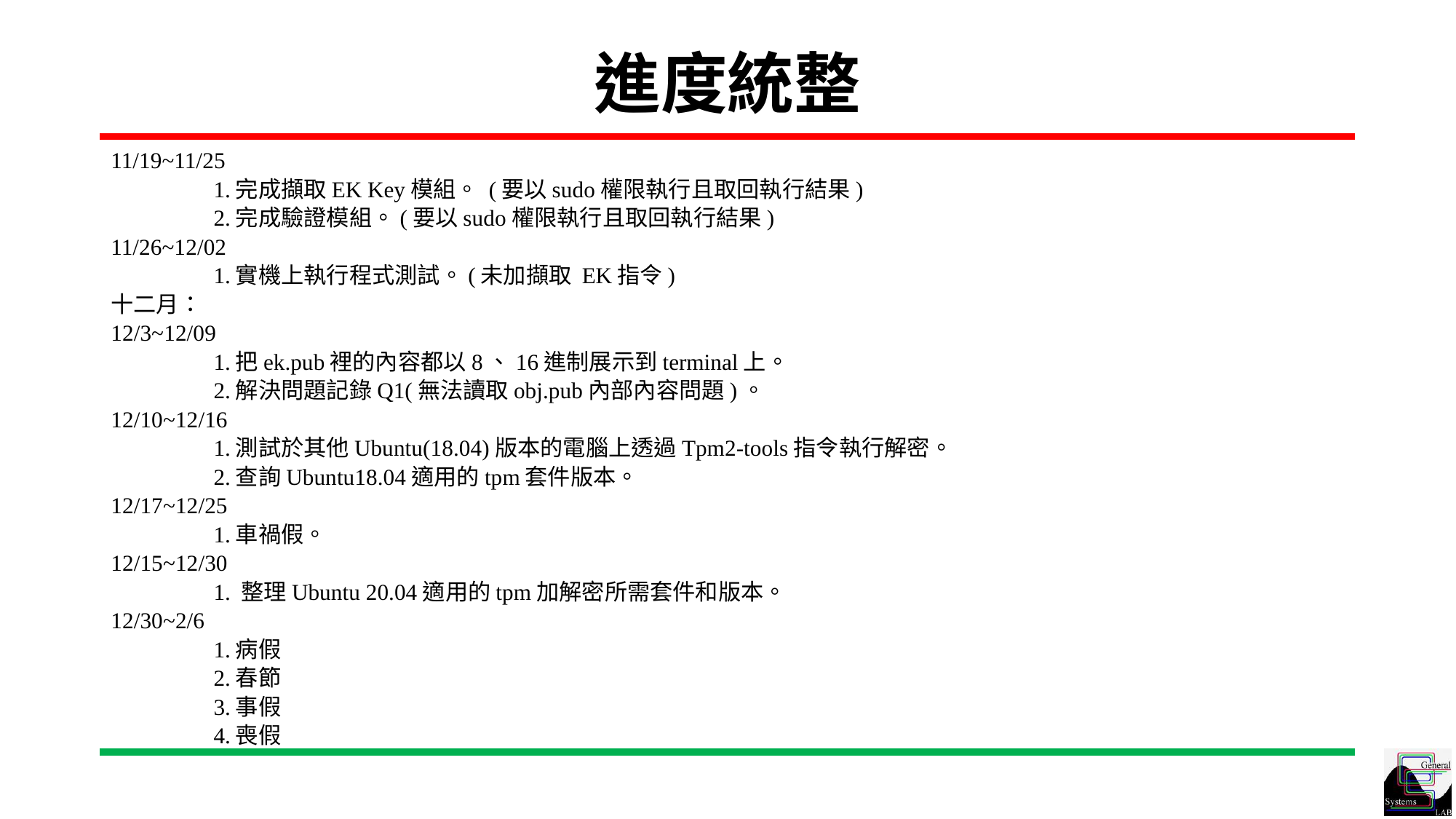

# 進度統整
11/19~11/25
	1.完成擷取EK Key模組。 (要以sudo權限執行且取回執行結果)
	2.完成驗證模組。(要以sudo權限執行且取回執行結果)
11/26~12/02
	1.實機上執行程式測試。(未加擷取 EK指令)
十二月：
12/3~12/09
	1.把ek.pub裡的內容都以8、16進制展示到terminal上。
	2.解決問題記錄Q1(無法讀取obj.pub內部內容問題)。
12/10~12/16
	1.測試於其他Ubuntu(18.04)版本的電腦上透過Tpm2-tools指令執行解密。
	2.查詢Ubuntu18.04適用的tpm套件版本。
12/17~12/25
	1.車禍假。
12/15~12/30
	1. 整理Ubuntu 20.04適用的tpm加解密所需套件和版本。
12/30~2/6
	1.病假
	2.春節
	3.事假
	4.喪假